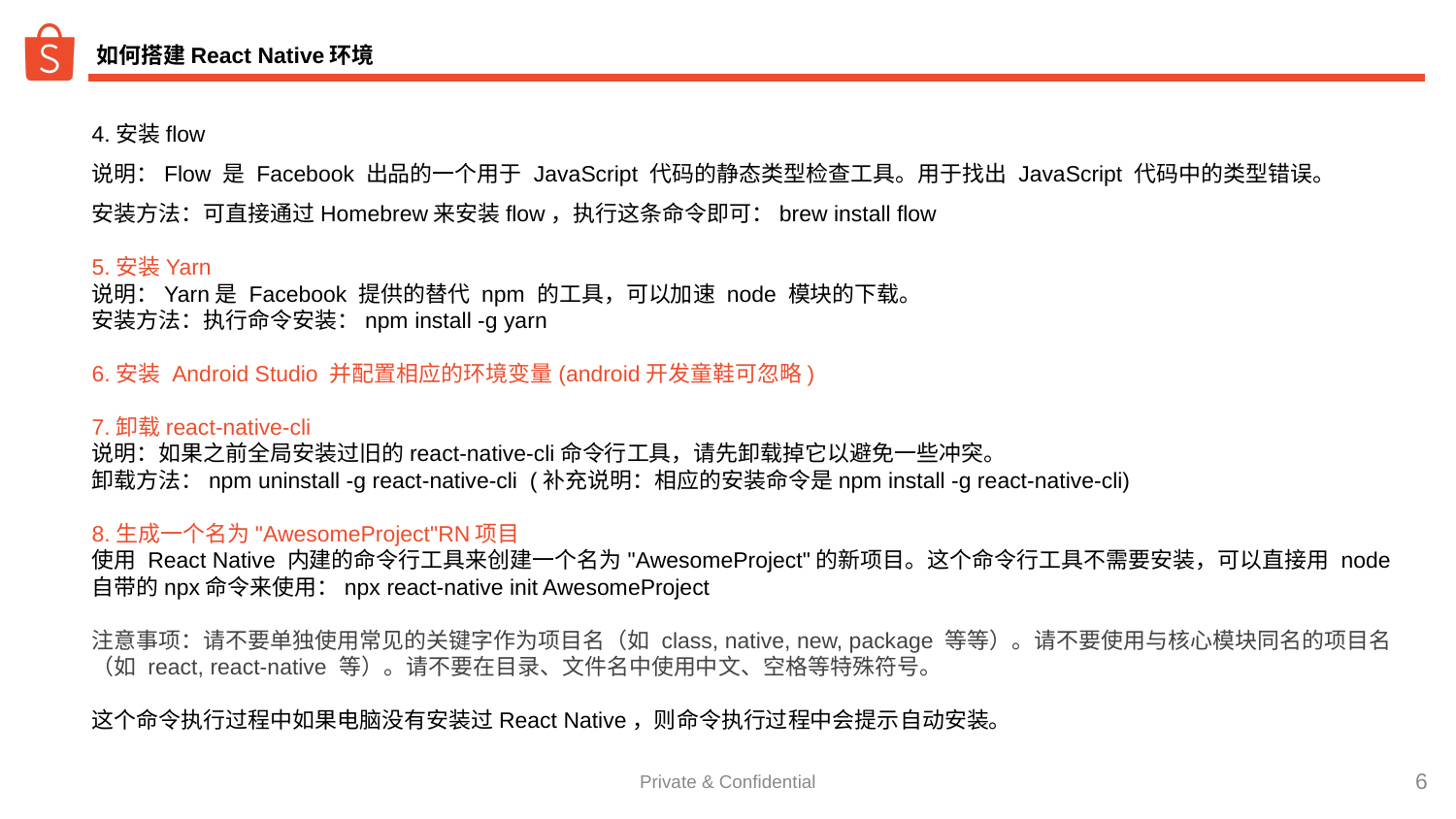

# 如何搭建React Native环境
4.安装flow
说明：Flow 是 Facebook 出品的一个用于 JavaScript 代码的静态类型检查工具。用于找出 JavaScript 代码中的类型错误。
安装方法：可直接通过Homebrew来安装flow，执行这条命令即可：brew install flow

5.安装Yarn
说明：Yarn是 Facebook 提供的替代 npm 的工具，可以加速 node 模块的下载。
安装方法：执行命令安装：npm install -g yarn

6.安装 Android Studio 并配置相应的环境变量(android开发童鞋可忽略)

7.卸载react-native-cli
说明：如果之前全局安装过旧的react-native-cli命令行工具，请先卸载掉它以避免一些冲突。
卸载方法：npm uninstall -g react-native-cli  (补充说明：相应的安装命令是npm install -g react-native-cli)

8.生成一个名为"AwesomeProject"RN项目
使用 React Native 内建的命令行工具来创建一个名为"AwesomeProject"的新项目。这个命令行工具不需要安装，可以直接用 node 自带的npx命令来使用：npx react-native init AwesomeProject

注意事项：请不要单独使用常见的关键字作为项目名（如 class, native, new, package 等等）。请不要使用与核心模块同名的项目名（如 react, react-native 等）。请不要在目录、文件名中使用中文、空格等特殊符号。

这个命令执行过程中如果电脑没有安装过React Native，则命令执行过程中会提示自动安装。
Private & Confidential
6